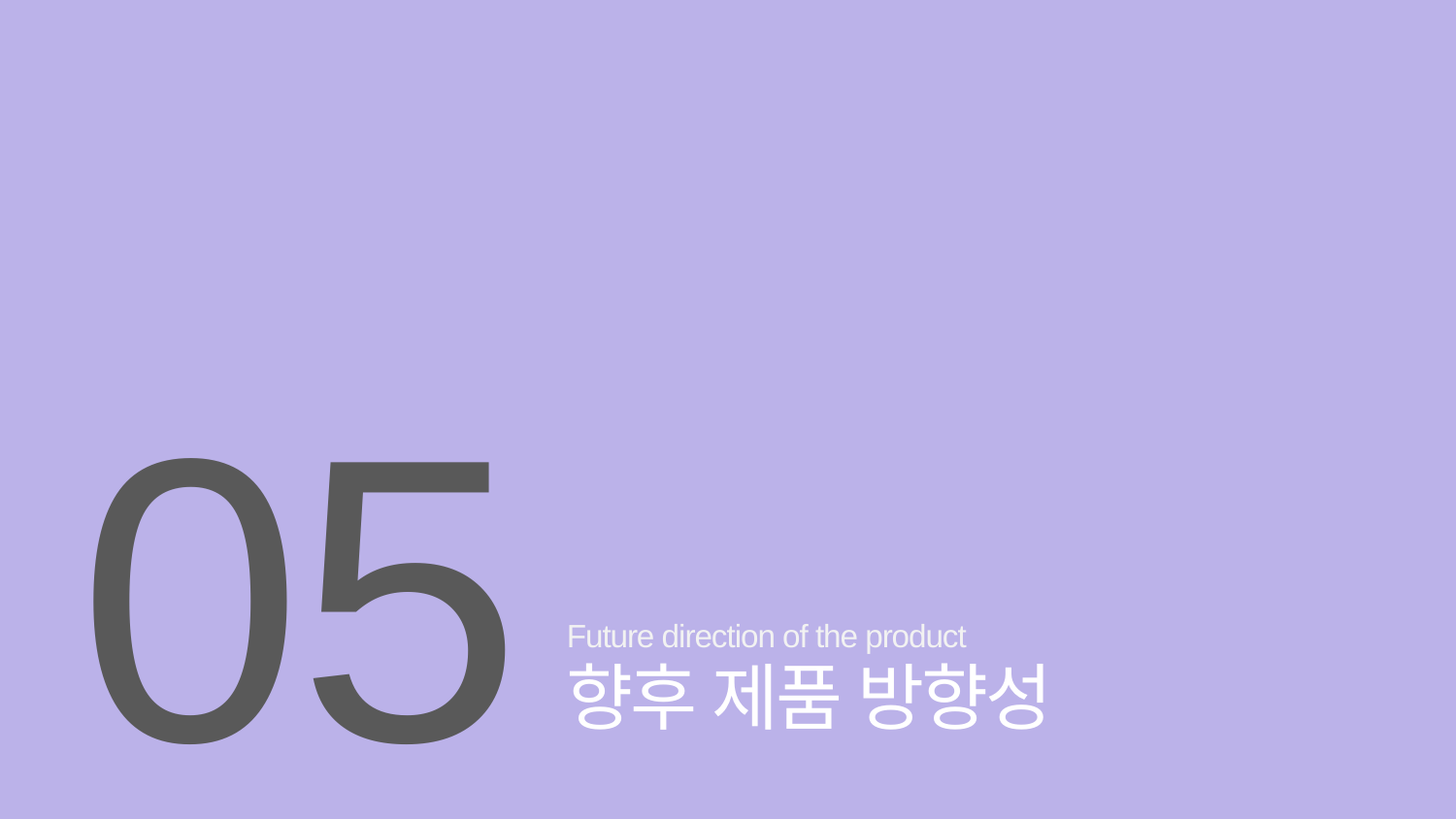

05
Future direction of the product
향후 제품 방향성